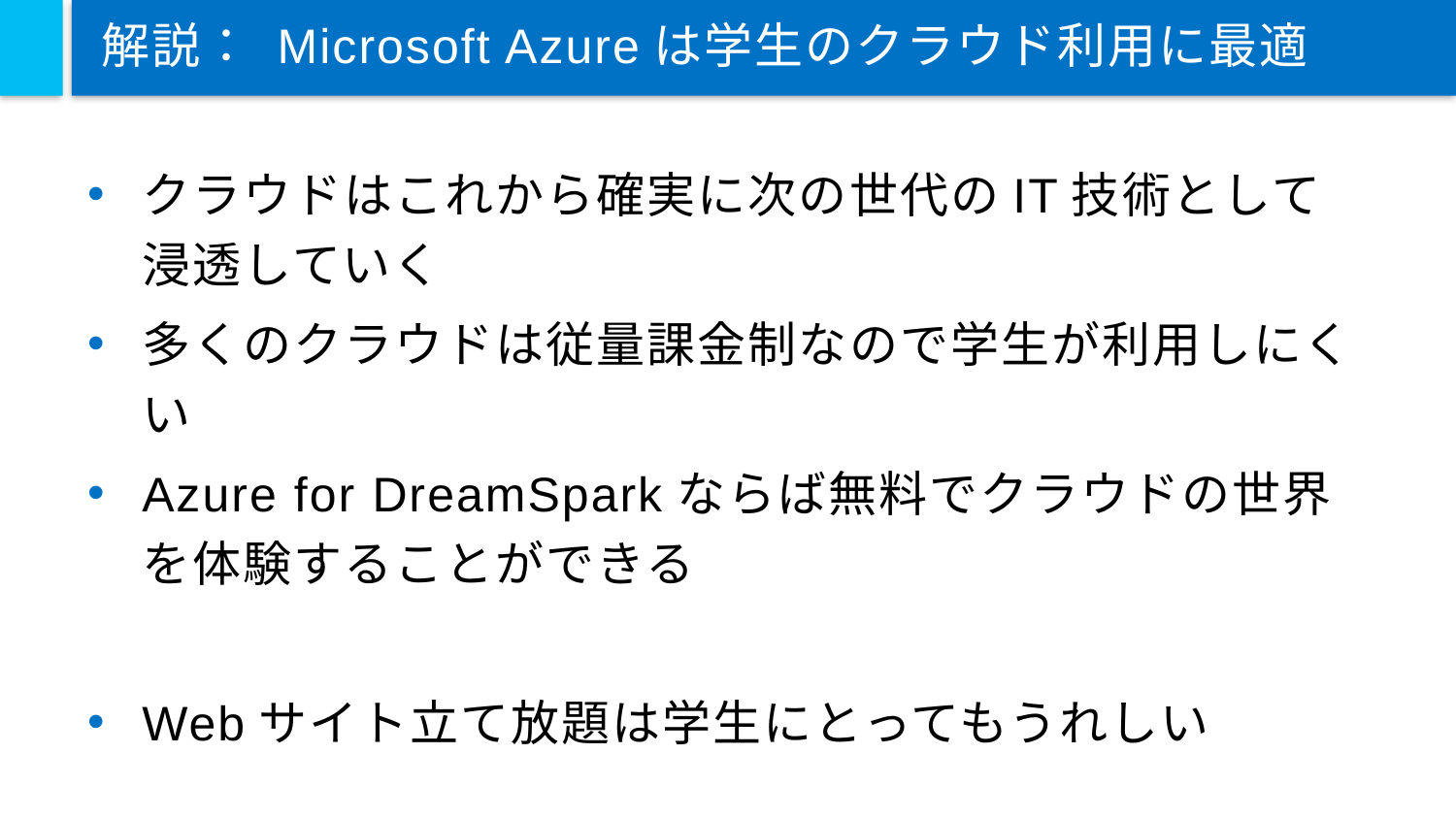

# 解説： Microsoft Azureは学生のクラウド利用に最適
クラウドはこれから確実に次の世代のIT技術として浸透していく
多くのクラウドは従量課金制なので学生が利用しにくい
Azure for DreamSparkならば無料でクラウドの世界を体験することができる

Webサイト立て放題は学生にとってもうれしい